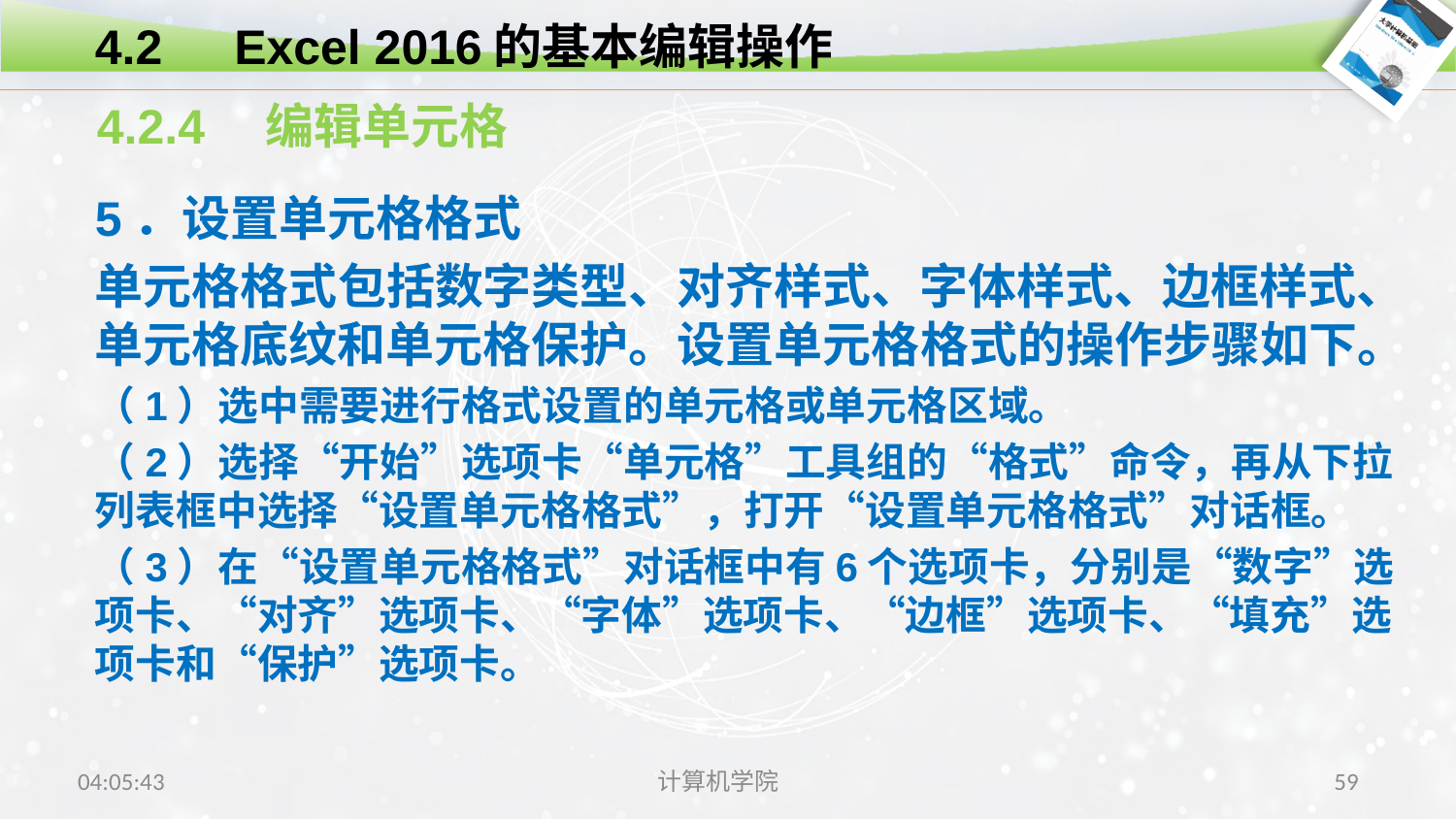

4.2　Excel 2016的基本编辑操作
4.2.4　编辑单元格

5．设置单元格格式
单元格格式包括数字类型、对齐样式、字体样式、边框样式、单元格底纹和单元格保护。设置单元格格式的操作步骤如下。
（1）选中需要进行格式设置的单元格或单元格区域。
（2）选择“开始”选项卡“单元格”工具组的“格式”命令，再从下拉列表框中选择“设置单元格格式”，打开“设置单元格格式”对话框。
（3）在“设置单元格格式”对话框中有6个选项卡，分别是“数字”选项卡、“对齐”选项卡、“字体”选项卡、“边框”选项卡、“填充”选项卡和“保护”选项卡。